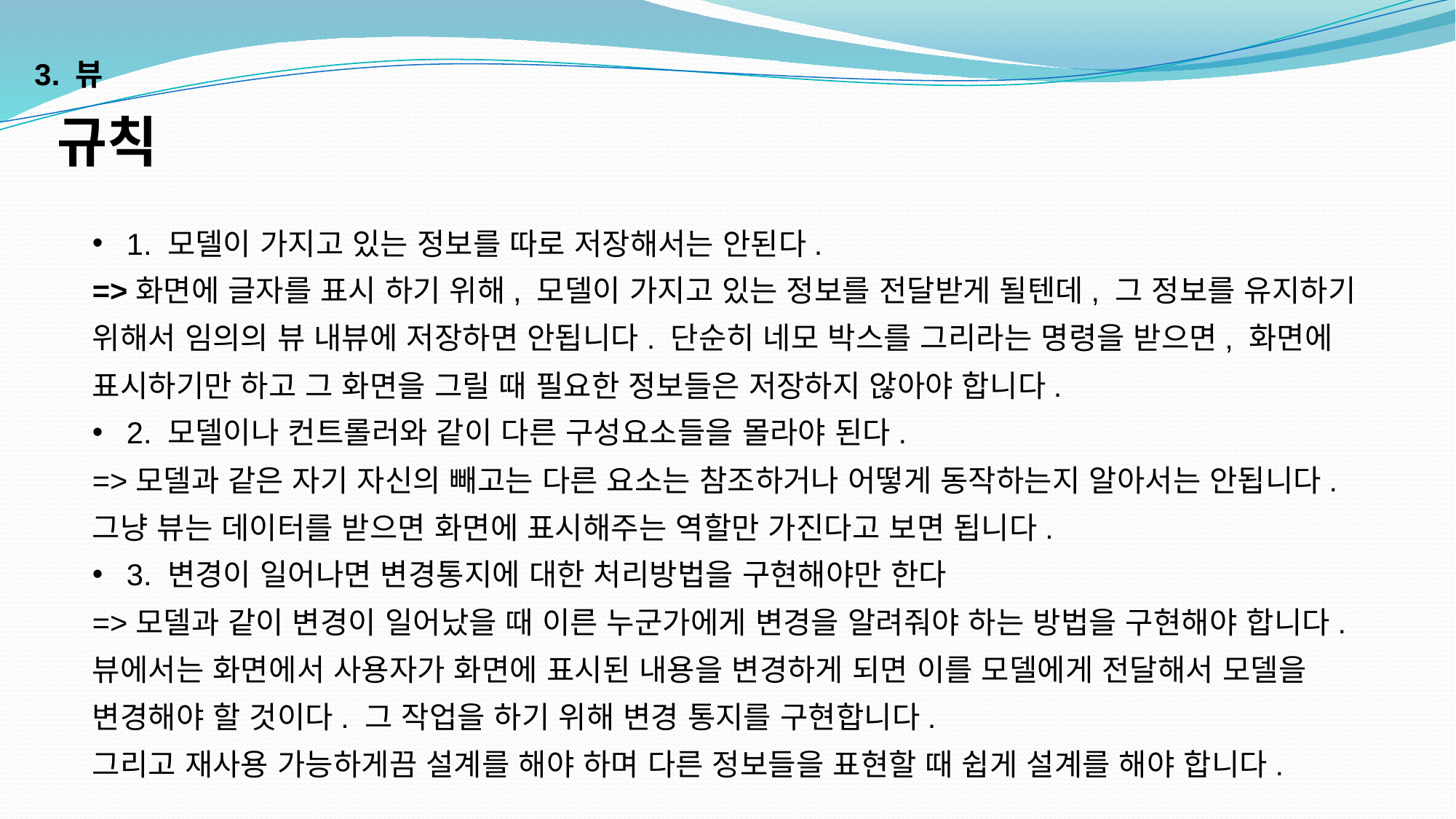

3. 뷰
규칙
1. 모델이 가지고 있는 정보를 따로 저장해서는 안된다.
=>화면에 글자를 표시 하기 위해, 모델이 가지고 있는 정보를 전달받게 될텐데, 그 정보를 유지하기 위해서 임의의 뷰 내뷰에 저장하면 안됩니다. 단순히 네모 박스를 그리라는 명령을 받으면, 화면에 표시하기만 하고 그 화면을 그릴 때 필요한 정보들은 저장하지 않아야 합니다.
2. 모델이나 컨트롤러와 같이 다른 구성요소들을 몰라야 된다.
=>모델과 같은 자기 자신의 빼고는 다른 요소는 참조하거나 어떻게 동작하는지 알아서는 안됩니다. 그냥 뷰는 데이터를 받으면 화면에 표시해주는 역할만 가진다고 보면 됩니다.
3. 변경이 일어나면 변경통지에 대한 처리방법을 구현해야만 한다
=>모델과 같이 변경이 일어났을 때 이른 누군가에게 변경을 알려줘야 하는 방법을 구현해야 합니다. 뷰에서는 화면에서 사용자가 화면에 표시된 내용을 변경하게 되면 이를 모델에게 전달해서 모델을 변경해야 할 것이다. 그 작업을 하기 위해 변경 통지를 구현합니다.
그리고 재사용 가능하게끔 설계를 해야 하며 다른 정보들을 표현할 때 쉽게 설계를 해야 합니다.